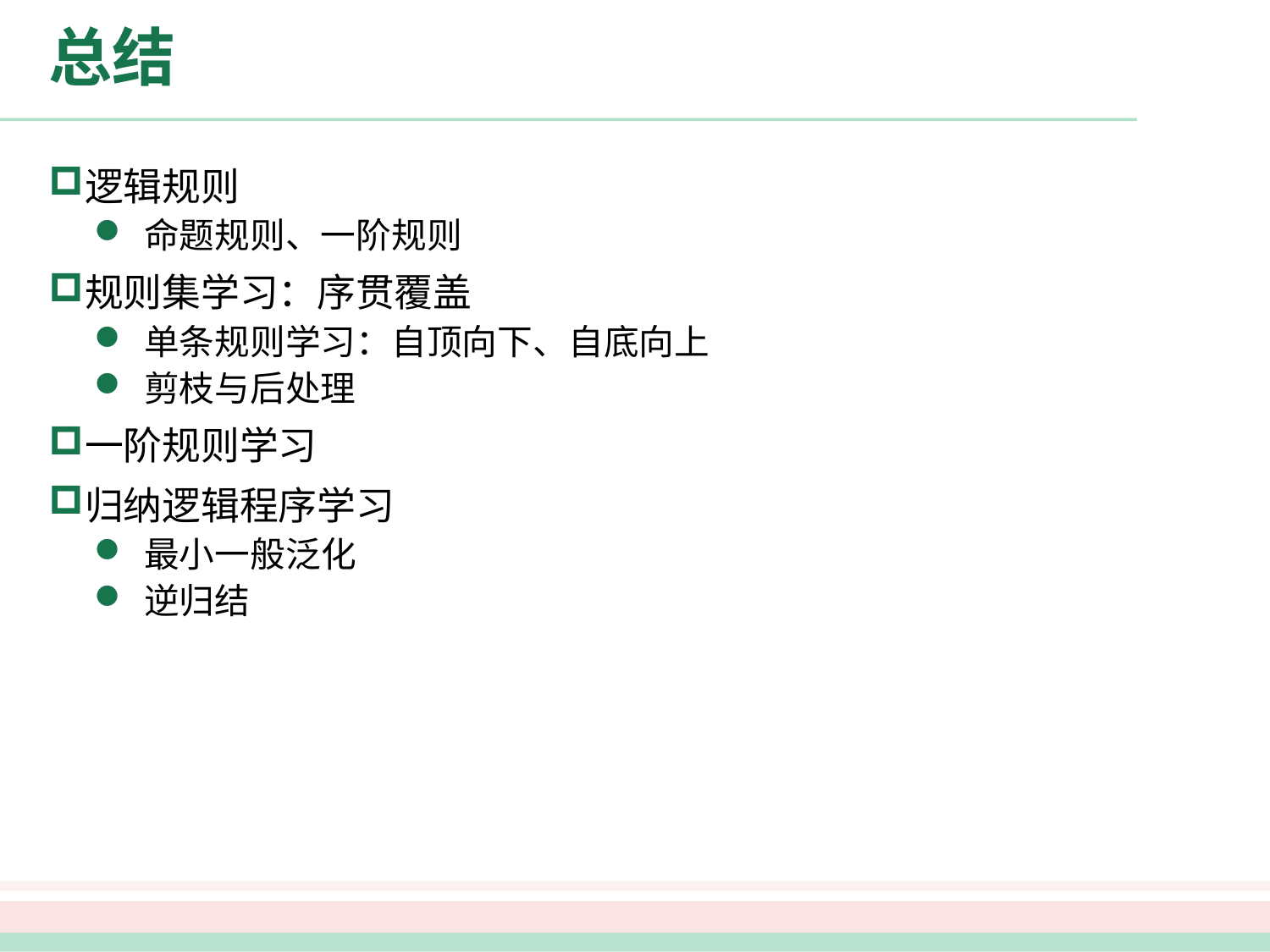

# 总结
逻辑规则
命题规则、一阶规则
规则集学习：序贯覆盖
单条规则学习：自顶向下、自底向上
剪枝与后处理
一阶规则学习
归纳逻辑程序学习
最小一般泛化
逆归结